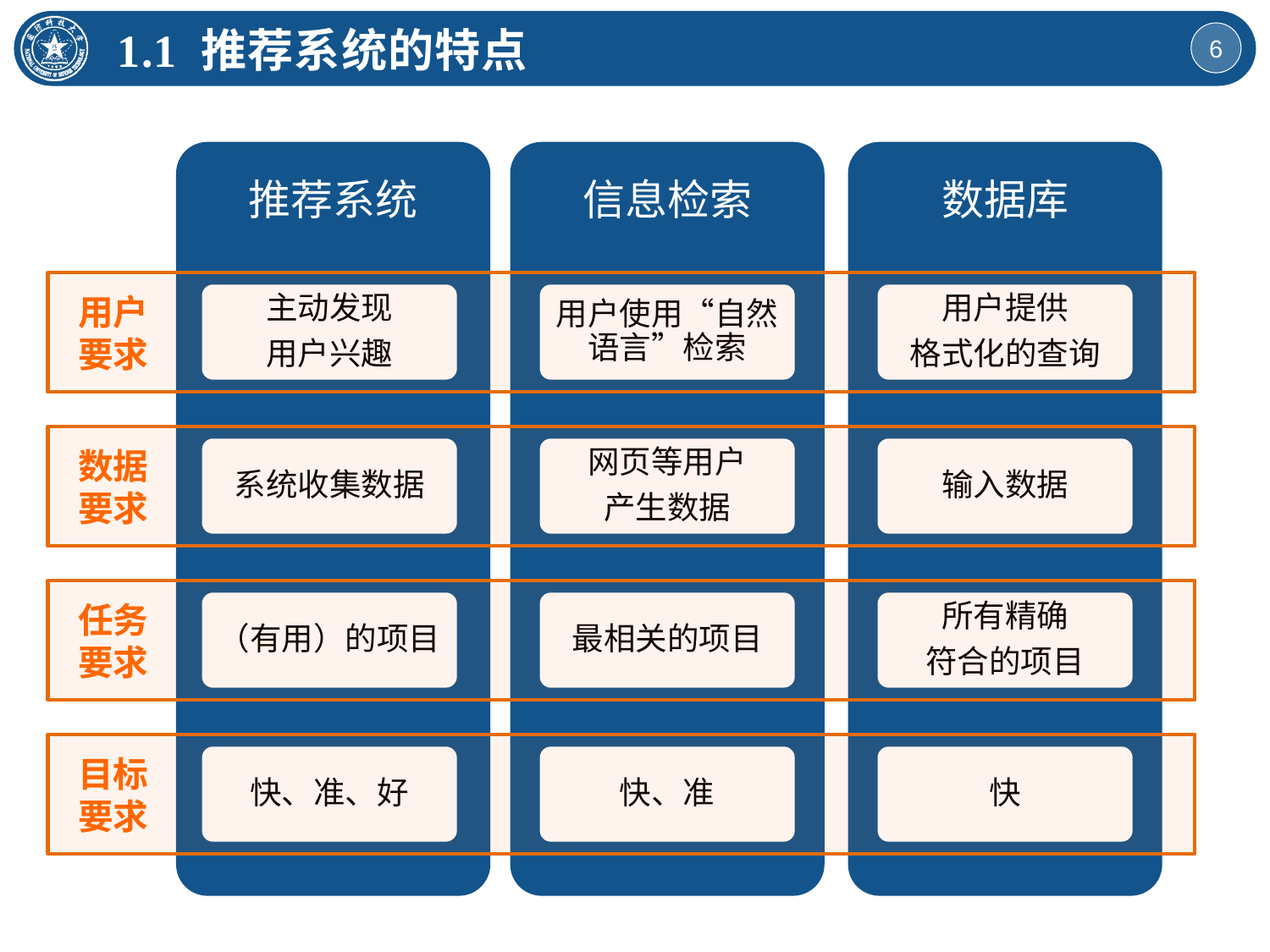

1.1 推荐系统的特点

推荐系统

信息检索

数据库
用户
要求

主动发现
用户兴趣

用户使用“自然语言”检索

用户提供
格式化的查询
数据
要求

系统收集数据

网页等用户
产生数据

输入数据
任务
要求

（有用）的项目

最相关的项目

所有精确
符合的项目
目标
要求

快、准、好

快、准

快